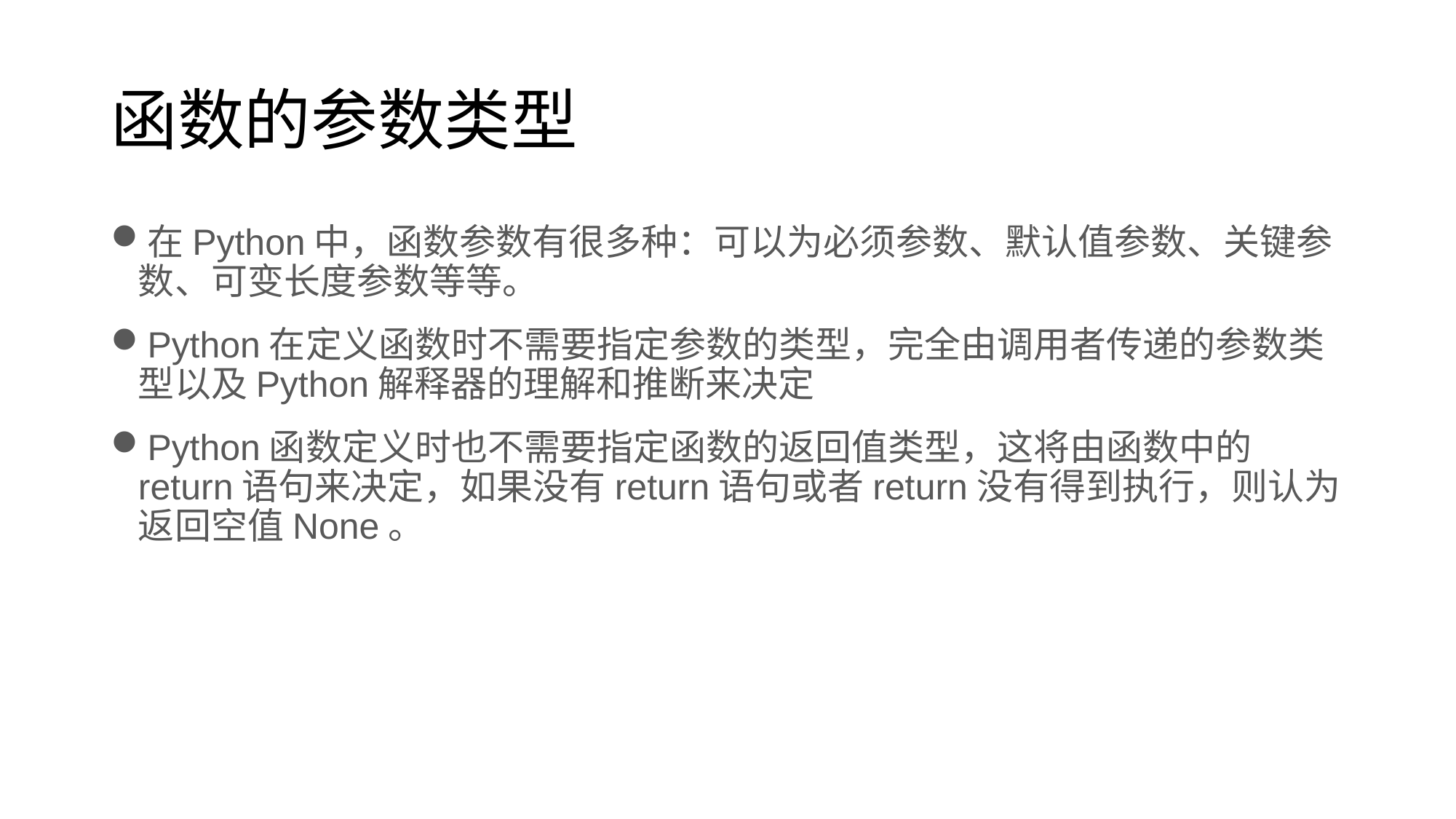

# 函数的参数类型
在Python中，函数参数有很多种：可以为必须参数、默认值参数、关键参数、可变长度参数等等。
Python在定义函数时不需要指定参数的类型，完全由调用者传递的参数类型以及Python解释器的理解和推断来决定
Python函数定义时也不需要指定函数的返回值类型，这将由函数中的return语句来决定，如果没有return语句或者return没有得到执行，则认为返回空值None。